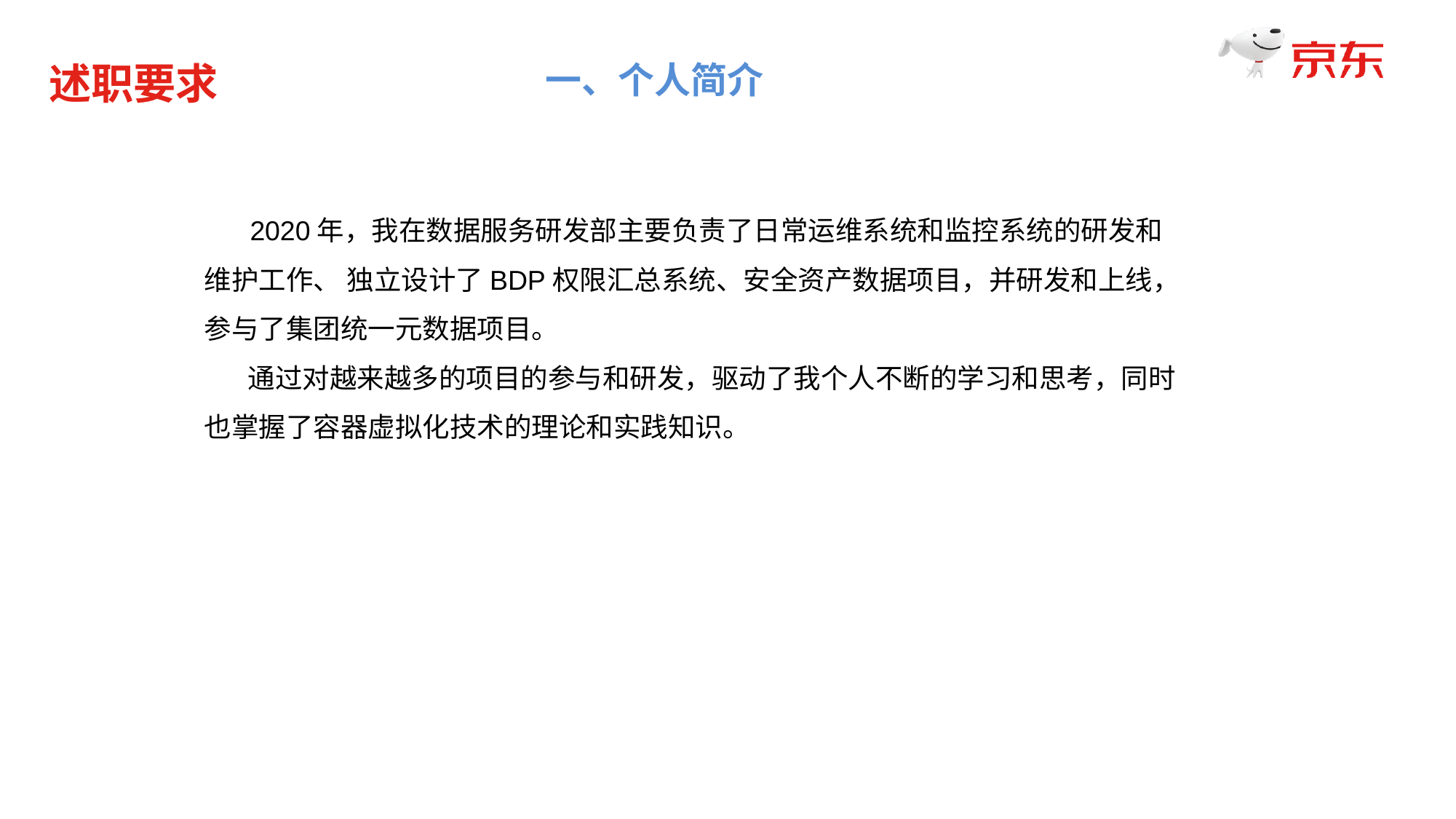

述职要求
一、个人简介
      2020年，我在数据服务研发部主要负责了日常运维系统和监控系统的研发和维护工作、 独立设计了BDP权限汇总系统、安全资产数据项目，并研发和上线，参与了集团统一元数据项目。
      通过对越来越多的项目的参与和研发，驱动了我个人不断的学习和思考，同时也掌握了容器虚拟化技术的理论和实践知识。